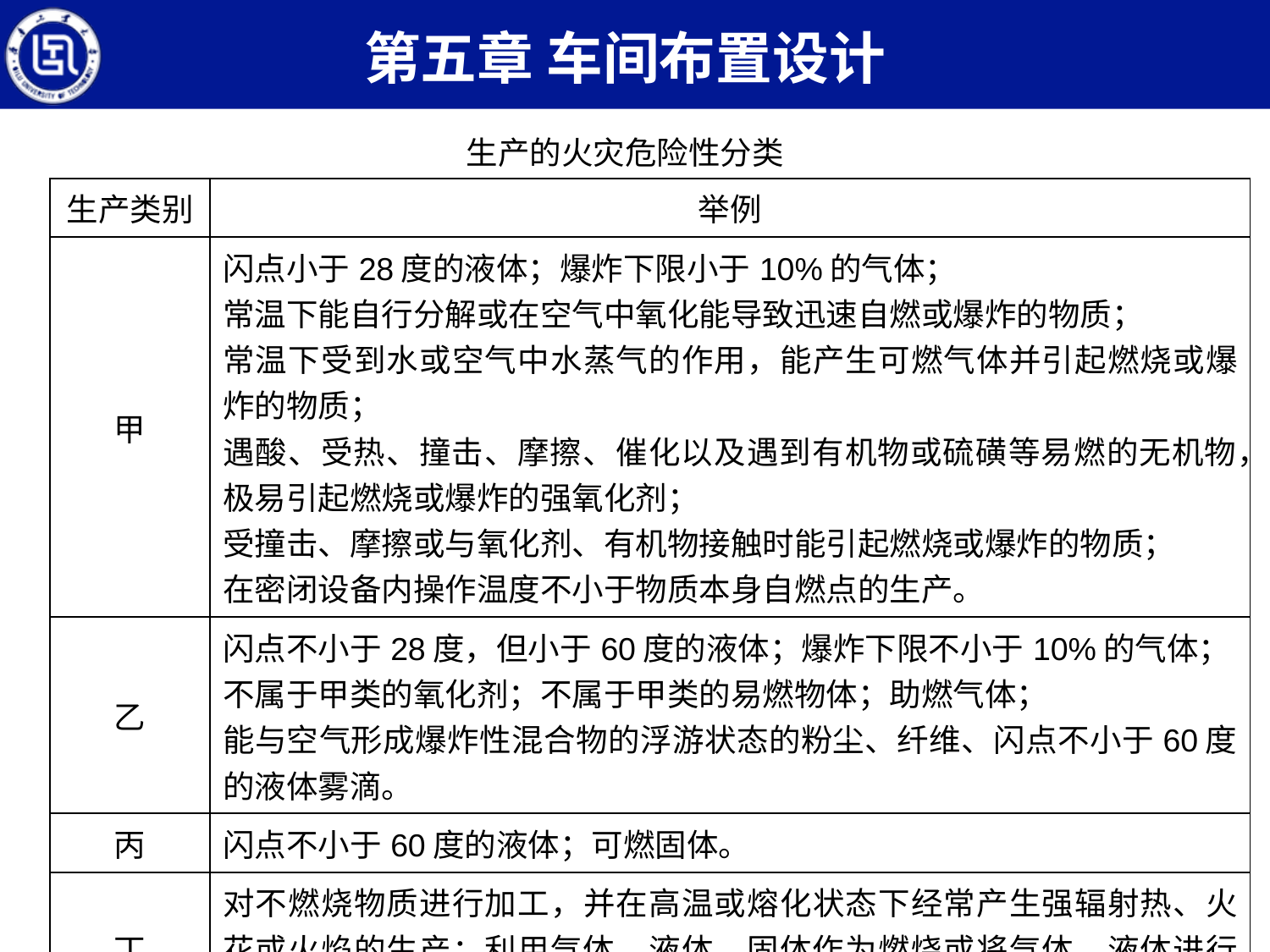

第五章 车间布置设计
生产的火灾危险性分类
| 生产类别 | 举例 |
| --- | --- |
| 甲 | 闪点小于28度的液体；爆炸下限小于10%的气体； 常温下能自行分解或在空气中氧化能导致迅速自燃或爆炸的物质； 常温下受到水或空气中水蒸气的作用，能产生可燃气体并引起燃烧或爆炸的物质； 遇酸、受热、撞击、摩擦、催化以及遇到有机物或硫磺等易燃的无机物，极易引起燃烧或爆炸的强氧化剂； 受撞击、摩擦或与氧化剂、有机物接触时能引起燃烧或爆炸的物质； 在密闭设备内操作温度不小于物质本身自燃点的生产。 |
| 乙 | 闪点不小于28度，但小于60度的液体；爆炸下限不小于10%的气体； 不属于甲类的氧化剂；不属于甲类的易燃物体；助燃气体； 能与空气形成爆炸性混合物的浮游状态的粉尘、纤维、闪点不小于60度的液体雾滴。 |
| 丙 | 闪点不小于60度的液体；可燃固体。 |
| 丁 | 对不燃烧物质进行加工，并在高温或熔化状态下经常产生强辐射热、火花或火焰的生产；利用气体、液体、固体作为燃烧或将气体、液体进行燃烧作其他用的各种生产；常温下使用或加工难燃烧物质的生产。 |
| 戊 | 常温下使用或加工不燃烧物质的生产厂房。 |